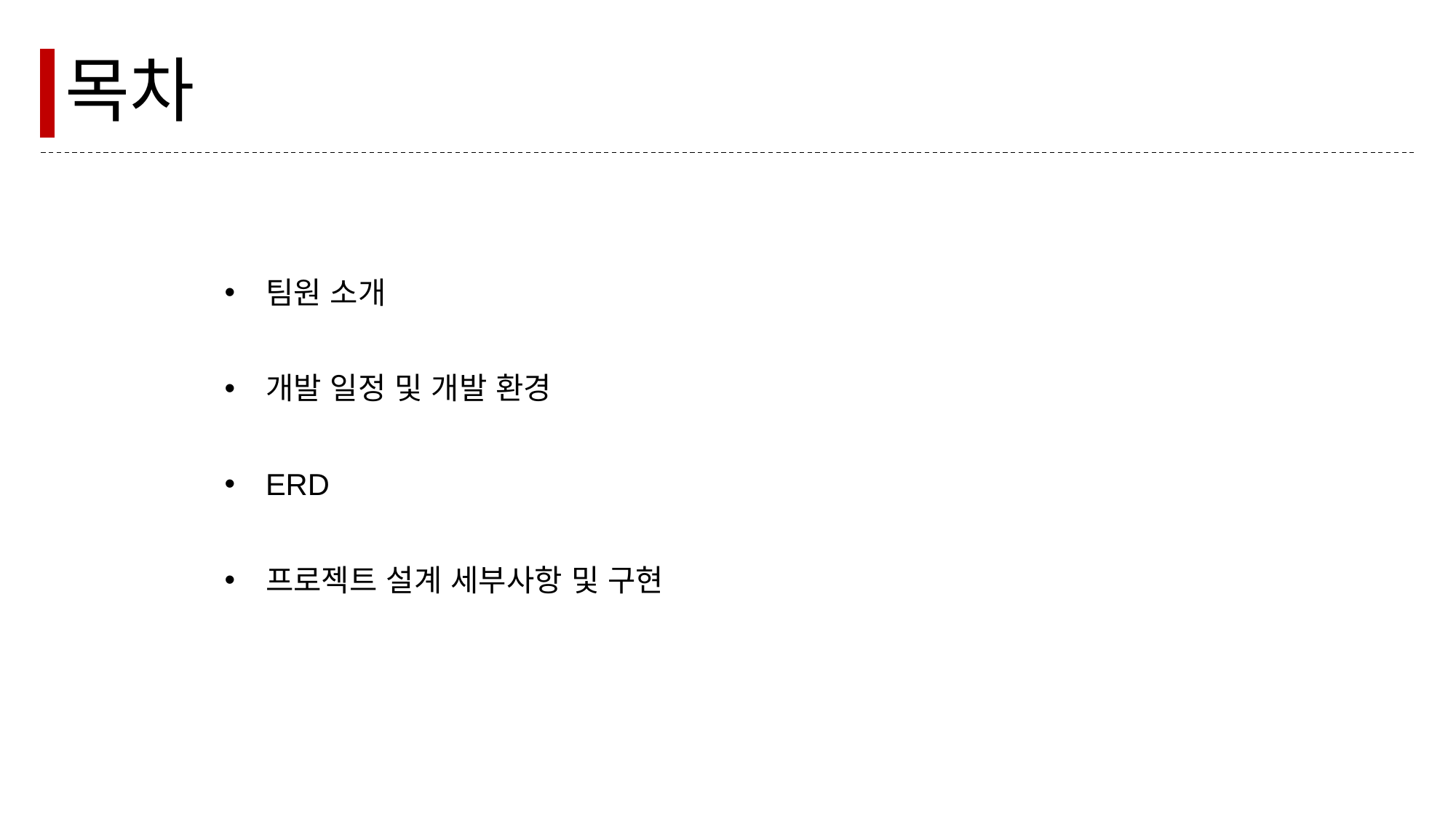

# 목차

팀원 소개

개발 일정 및 개발 환경

ERD

프로젝트 설계 세부사항 및 구현